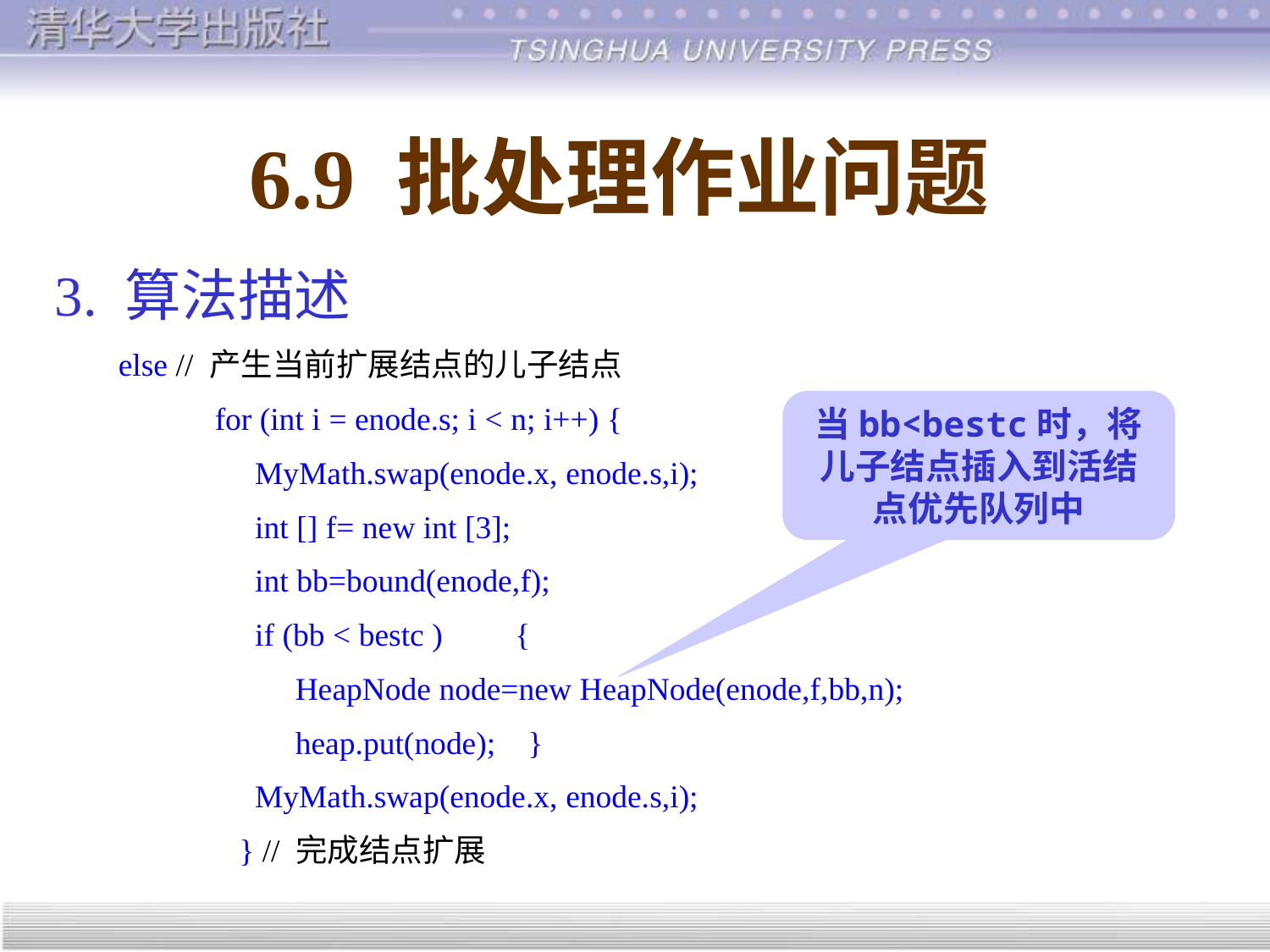

# 6.9 批处理作业问题
3. 算法描述
else // 产生当前扩展结点的儿子结点
            for (int i = enode.s; i < n; i++) {
                 MyMath.swap(enode.x, enode.s,i);
                 int [] f= new int [3];
                 int bb=bound(enode,f);
                 if (bb < bestc )         {
                      HeapNode node=new HeapNode(enode,f,bb,n);
                      heap.put(node);    }
                 MyMath.swap(enode.x, enode.s,i);
               } // 完成结点扩展
当bb<bestc时，将儿子结点插入到活结点优先队列中
101